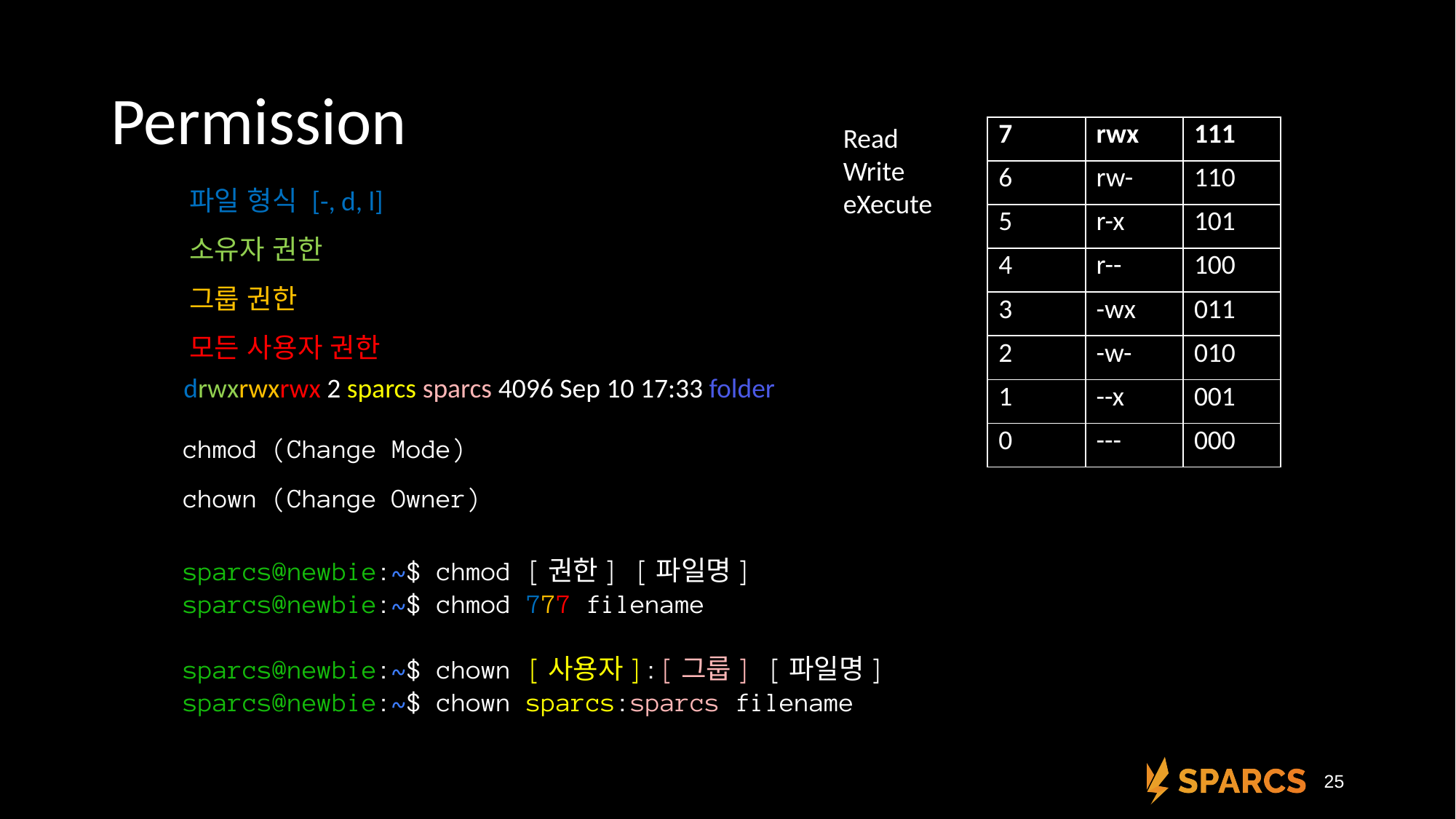

# Permission
Read
Write
eXecute
| 7 | rwx | 111 |
| --- | --- | --- |
| 6 | rw- | 110 |
| 5 | r-x | 101 |
| 4 | r-- | 100 |
| 3 | -wx | 011 |
| 2 | -w- | 010 |
| 1 | --x | 001 |
| 0 | --- | 000 |
파일 형식 [-, d, l]
소유자 권한
그룹 권한
모든 사용자 권한
drwxrwxrwx 2 sparcs sparcs 4096 Sep 10 17:33 folder
chmod (Change Mode)
chown (Change Owner)
sparcs@newbie:~$ chmod [권한] [파일명]
sparcs@newbie:~$ chmod 777 filename

sparcs@newbie:~$ chown [사용자]:[그룹] [파일명]
sparcs@newbie:~$ chown sparcs:sparcs filename

25